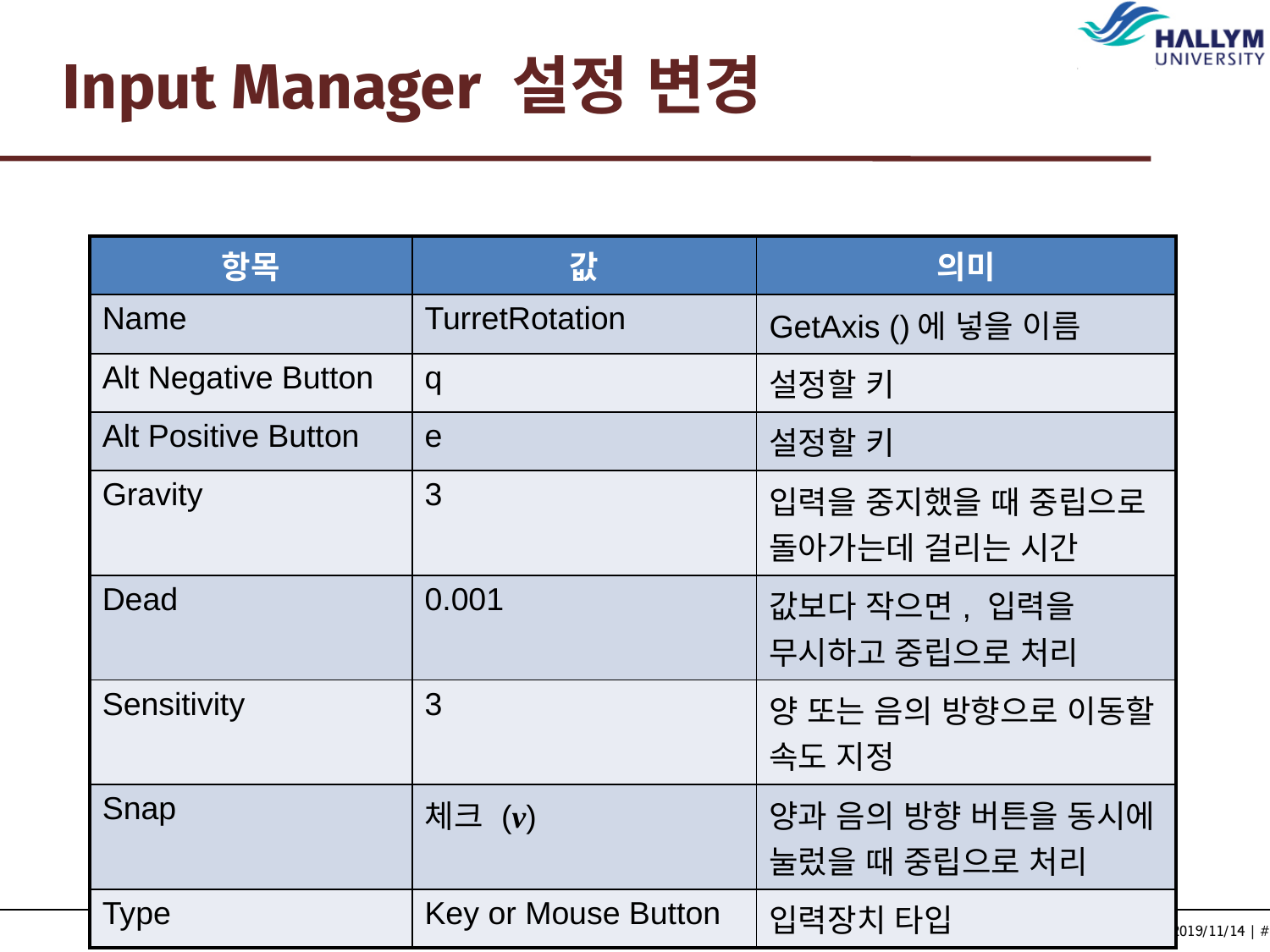

# Input Manager 설정 변경
| 항목 | 값 | 의미 |
| --- | --- | --- |
| Name | TurretRotation | GetAxis ()에 넣을 이름 |
| Alt Negative Button | q | 설정할 키 |
| Alt Positive Button | e | 설정할 키 |
| Gravity | 3 | 입력을 중지했을 때 중립으로 돌아가는데 걸리는 시간 |
| Dead | 0.001 | 값보다 작으면, 입력을 무시하고 중립으로 처리 |
| Sensitivity | 3 | 양 또는 음의 방향으로 이동할 속도 지정 |
| Snap | 체크 (v) | 양과 음의 방향 버튼을 동시에 눌렀을 때 중립으로 처리 |
| Type | Key or Mouse Button | 입력장치 타입 |